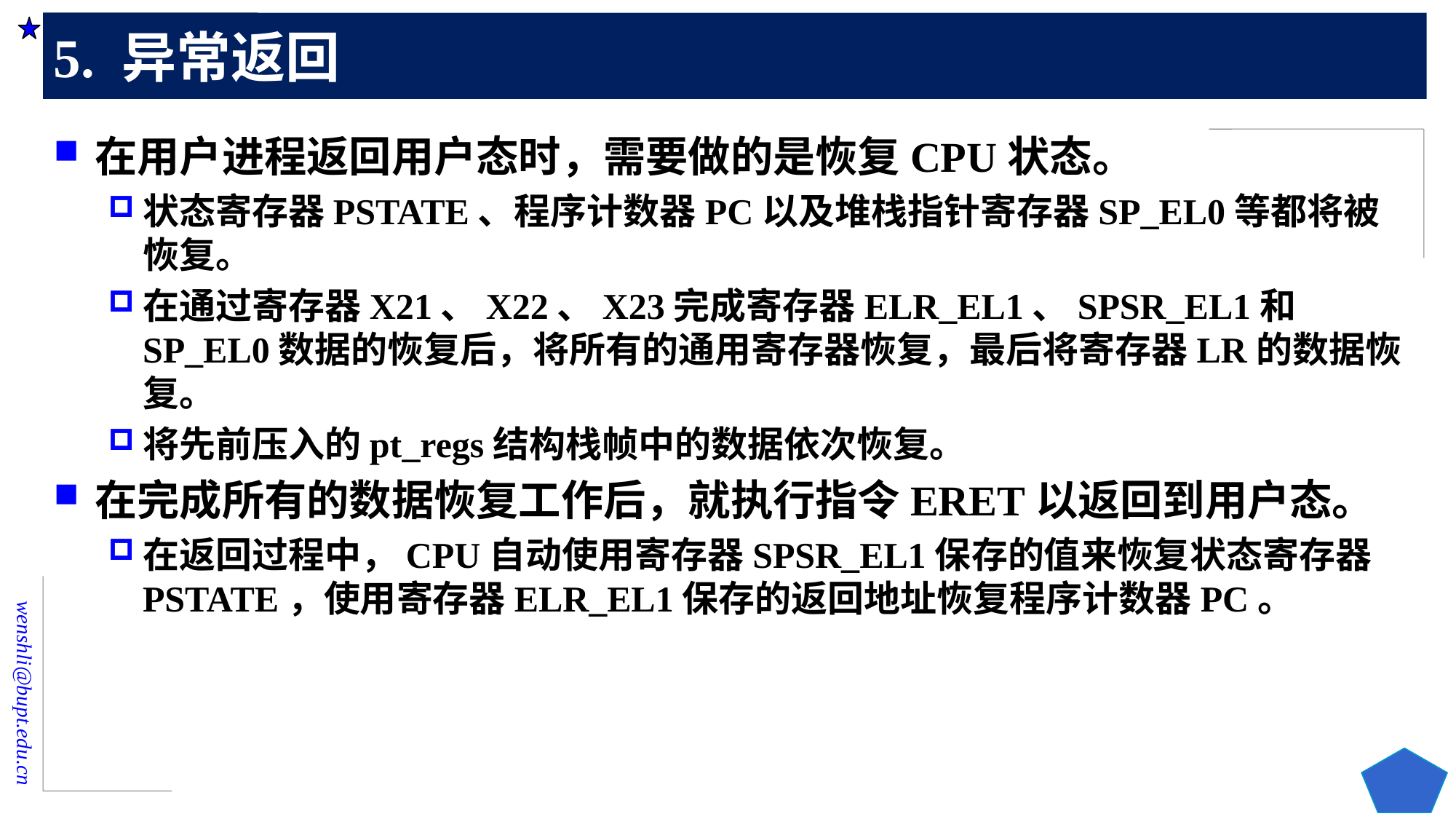

# 5. 异常返回
在用户进程返回用户态时，需要做的是恢复CPU状态。
状态寄存器PSTATE、程序计数器PC以及堆栈指针寄存器SP_EL0等都将被恢复。
在通过寄存器X21、X22、X23完成寄存器ELR_EL1、SPSR_EL1和SP_EL0数据的恢复后，将所有的通用寄存器恢复，最后将寄存器LR的数据恢复。
将先前压入的pt_regs结构栈帧中的数据依次恢复。
在完成所有的数据恢复工作后，就执行指令ERET以返回到用户态。
在返回过程中，CPU自动使用寄存器SPSR_EL1保存的值来恢复状态寄存器PSTATE，使用寄存器ELR_EL1保存的返回地址恢复程序计数器PC。

102